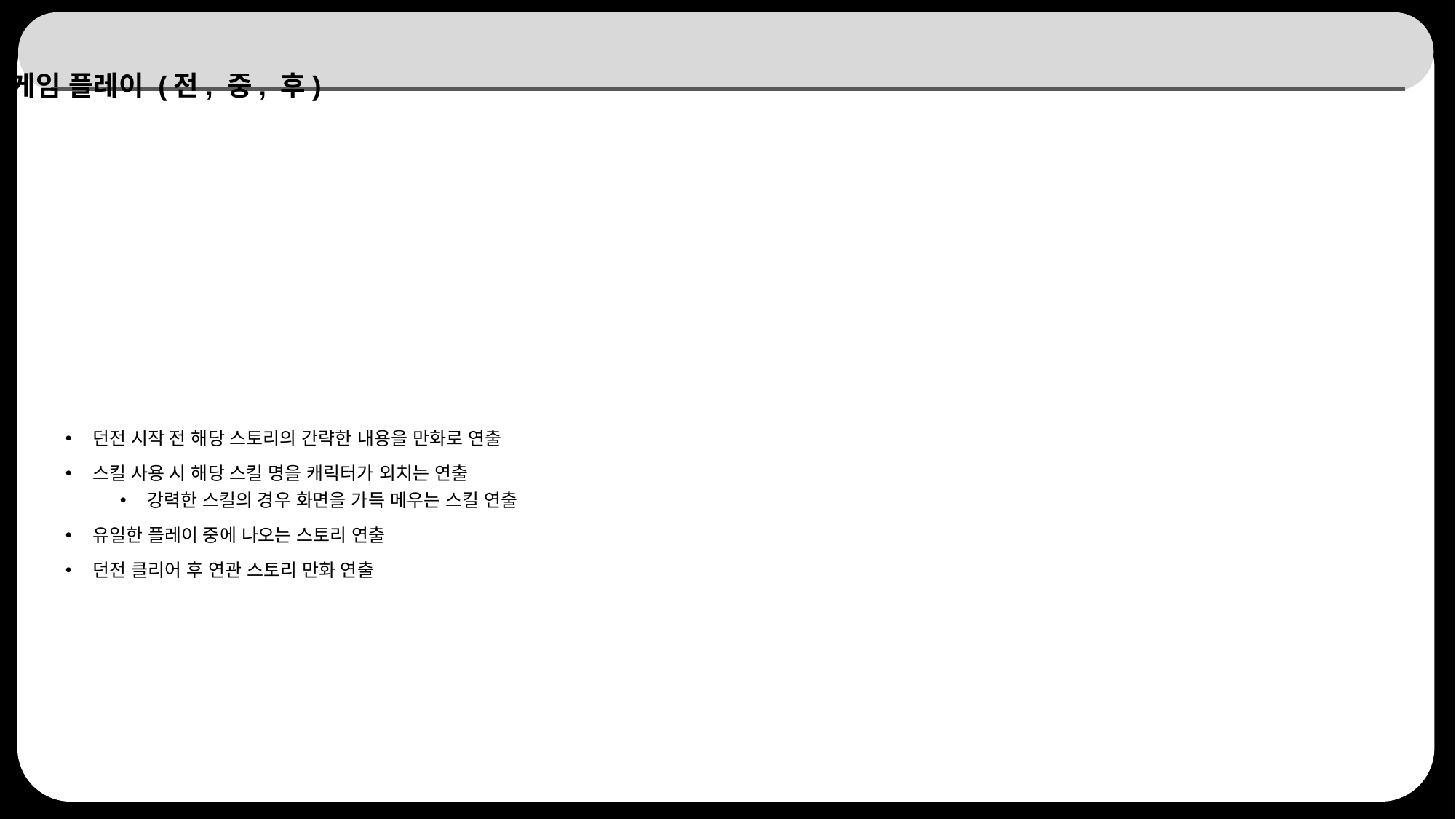

# 게임 플레이 (전, 중, 후)

던전 시작 전 해당 스토리의 간략한 내용을 만화로 연출
스킬 사용 시 해당 스킬 명을 캐릭터가 외치는 연출
강력한 스킬의 경우 화면을 가득 메우는 스킬 연출
유일한 플레이 중에 나오는 스토리 연출
던전 클리어 후 연관 스토리 만화 연출
23